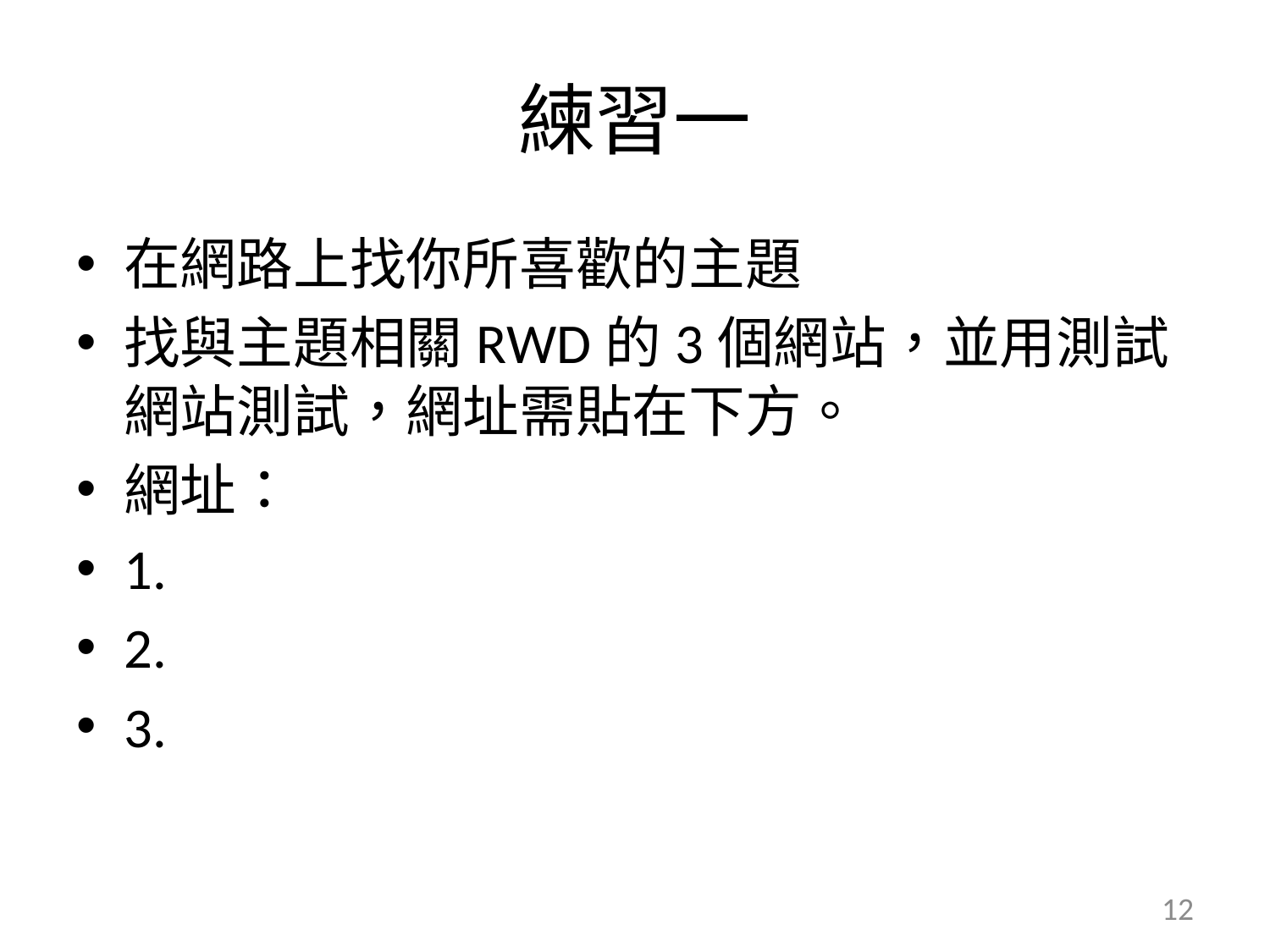

# 練習一
在網路上找你所喜歡的主題
找與主題相關RWD的3個網站，並用測試網站測試，網址需貼在下方。
網址：
1.
2.
3.

12